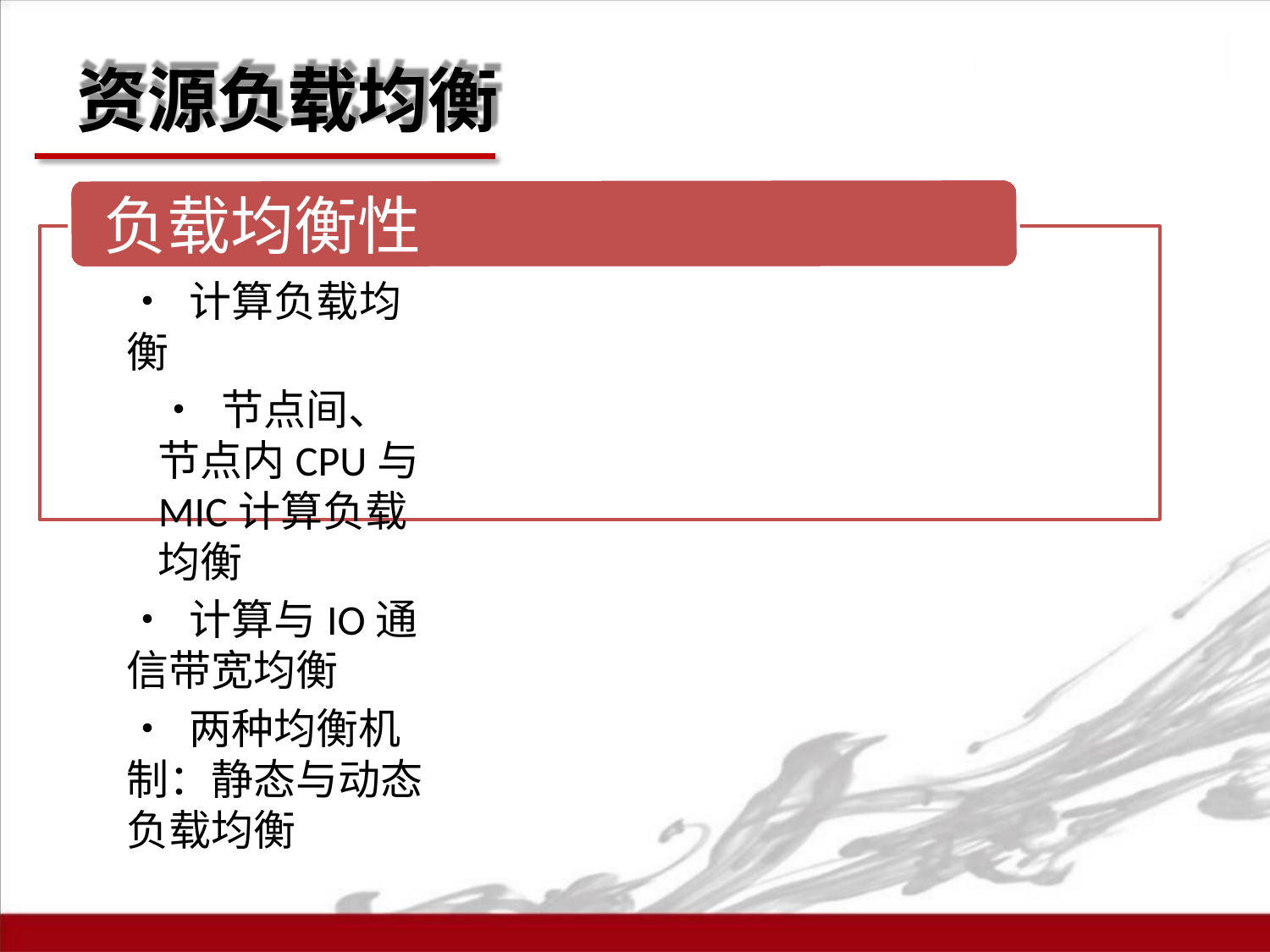

# 资源负载均衡

负载均衡性
• 计算负载均衡
• 节点间、节点内CPU与MIC计算负载均衡
• 计算与IO通信带宽均衡
• 两种均衡机制：静态与动态负载均衡